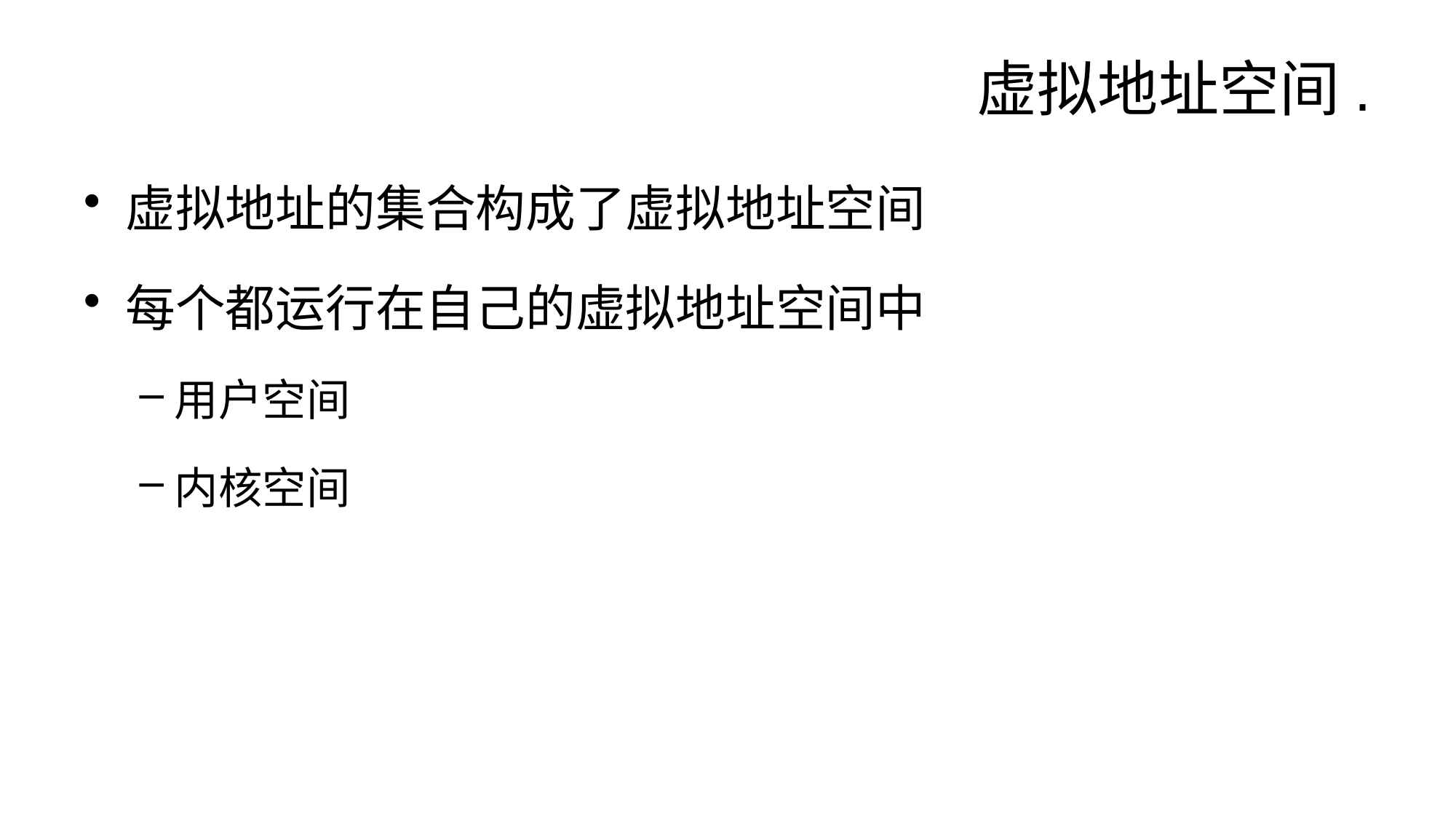

# 虚拟地址空间.
虚拟地址的集合构成了虚拟地址空间
每个都运行在自己的虚拟地址空间中
用户空间
内核空间